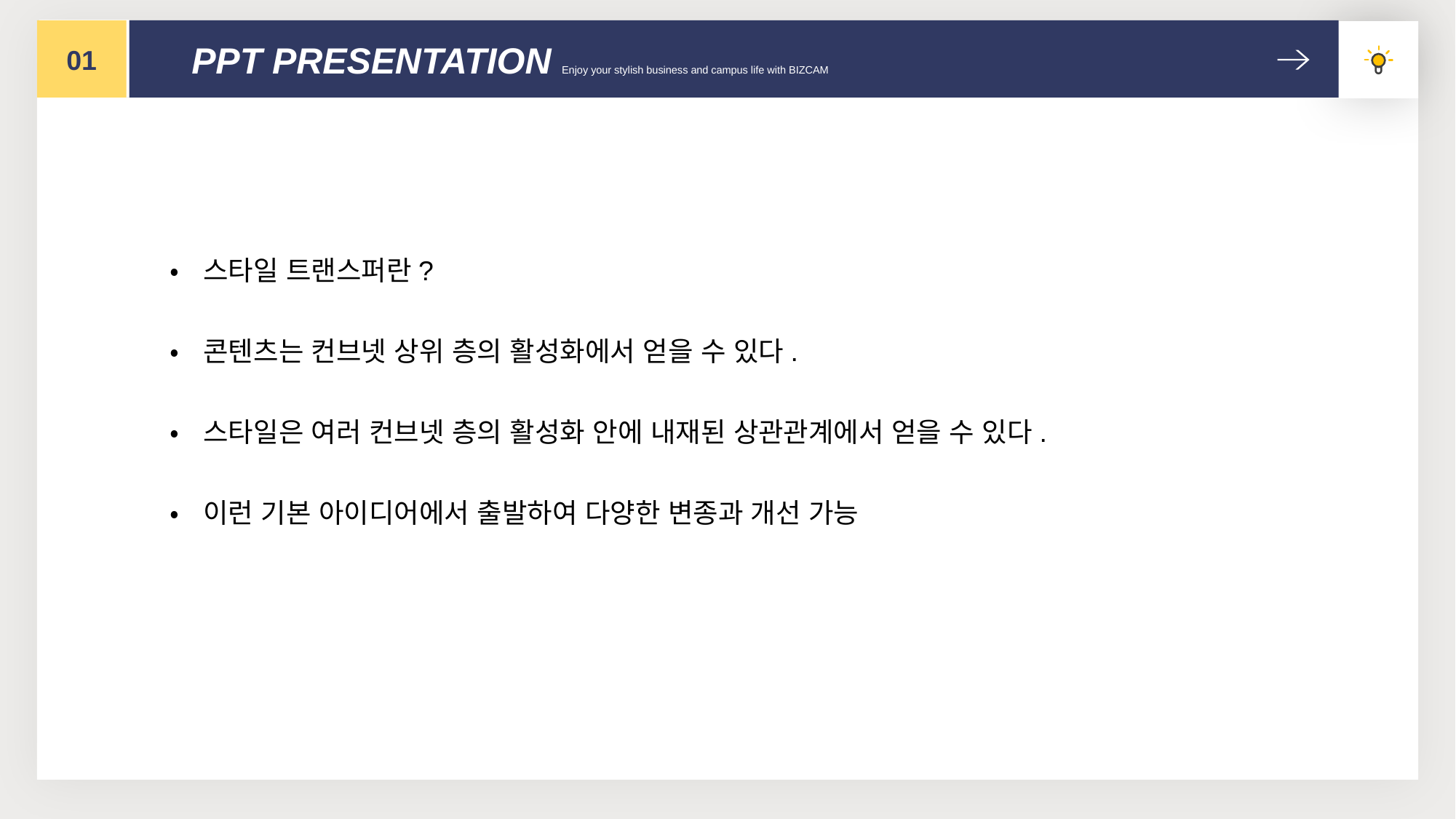

01
PPT PRESENTATION Enjoy your stylish business and campus life with BIZCAM
••••••

•스타일 트랜스퍼란?
•콘텐츠는 컨브넷 상위 층의 활성화에서 얻을 수 있다.
•스타일은 여러 컨브넷 층의 활성화 안에 내재된 상관관계에서 얻을 수 있다.
•이런 기본 아이디어에서 출발하여 다양한 변종과 개선 가능